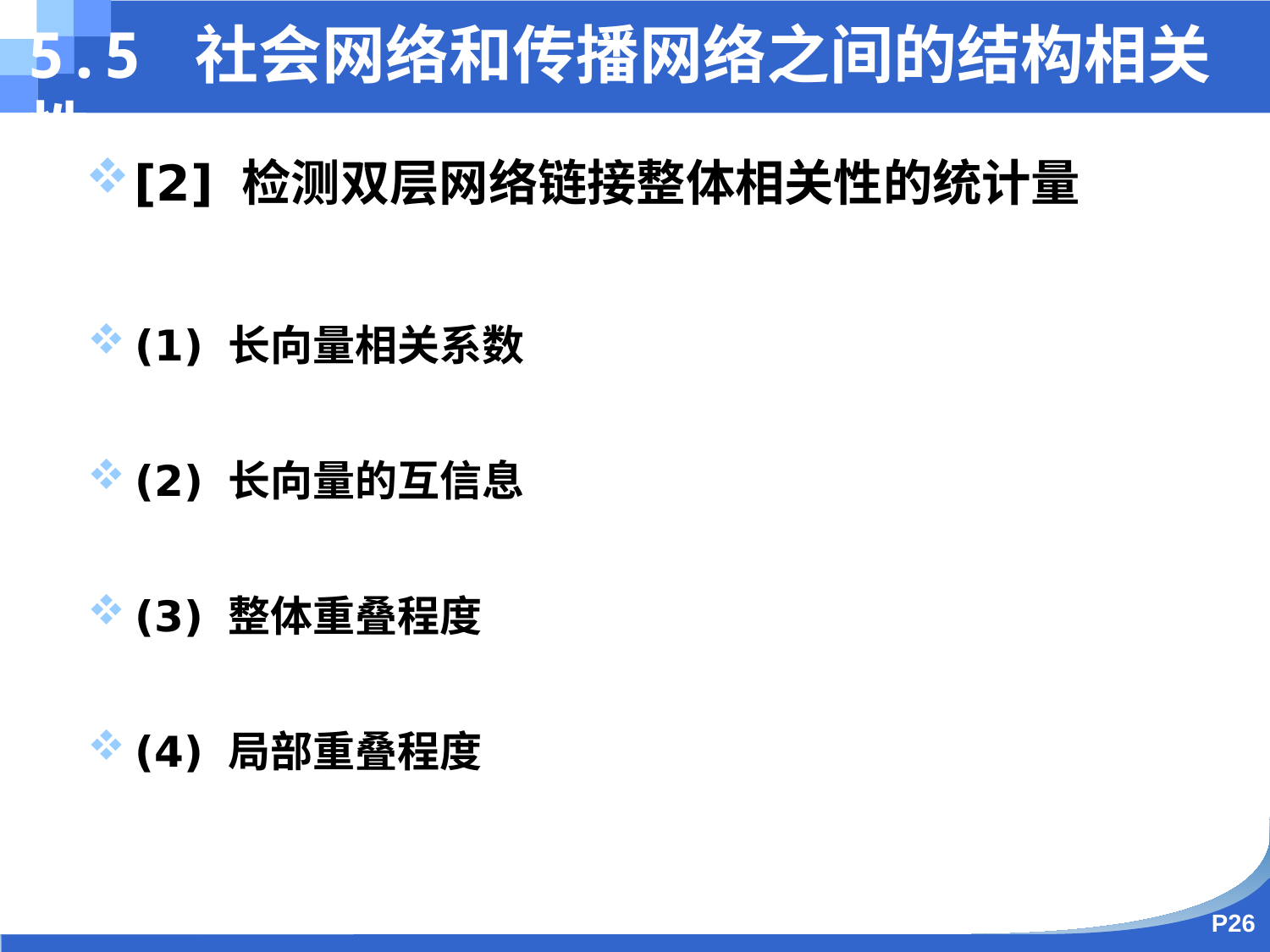

5.5 社会网络和传播网络之间的结构相关性
[2] 检测双层网络链接整体相关性的统计量
(1) 长向量相关系数
(2) 长向量的互信息
(3) 整体重叠程度
(4) 局部重叠程度

P26